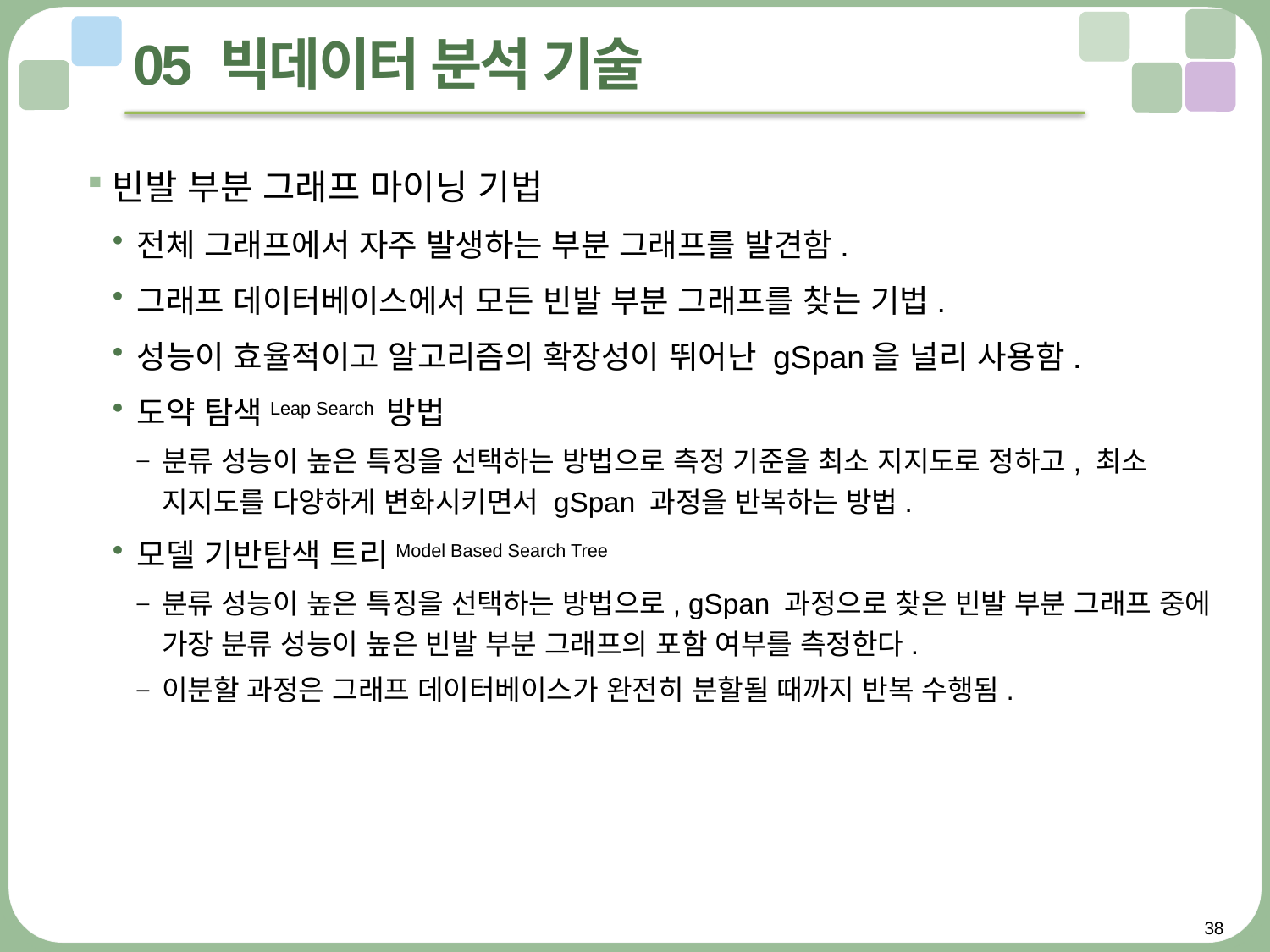

# 05 빅데이터 분석 기술
빈발 부분 그래프 마이닝 기법
전체 그래프에서 자주 발생하는 부분 그래프를 발견함.
그래프 데이터베이스에서 모든 빈발 부분 그래프를 찾는 기법.
성능이 효율적이고 알고리즘의 확장성이 뛰어난 gSpan을 널리 사용함.
도약 탐색Leap Search 방법
분류 성능이 높은 특징을 선택하는 방법으로 측정 기준을 최소 지지도로 정하고, 최소 지지도를 다양하게 변화시키면서 gSpan 과정을 반복하는 방법.
모델 기반탐색 트리Model Based Search Tree
분류 성능이 높은 특징을 선택하는 방법으로, gSpan 과정으로 찾은 빈발 부분 그래프 중에 가장 분류 성능이 높은 빈발 부분 그래프의 포함 여부를 측정한다.
이분할 과정은 그래프 데이터베이스가 완전히 분할될 때까지 반복 수행됨.